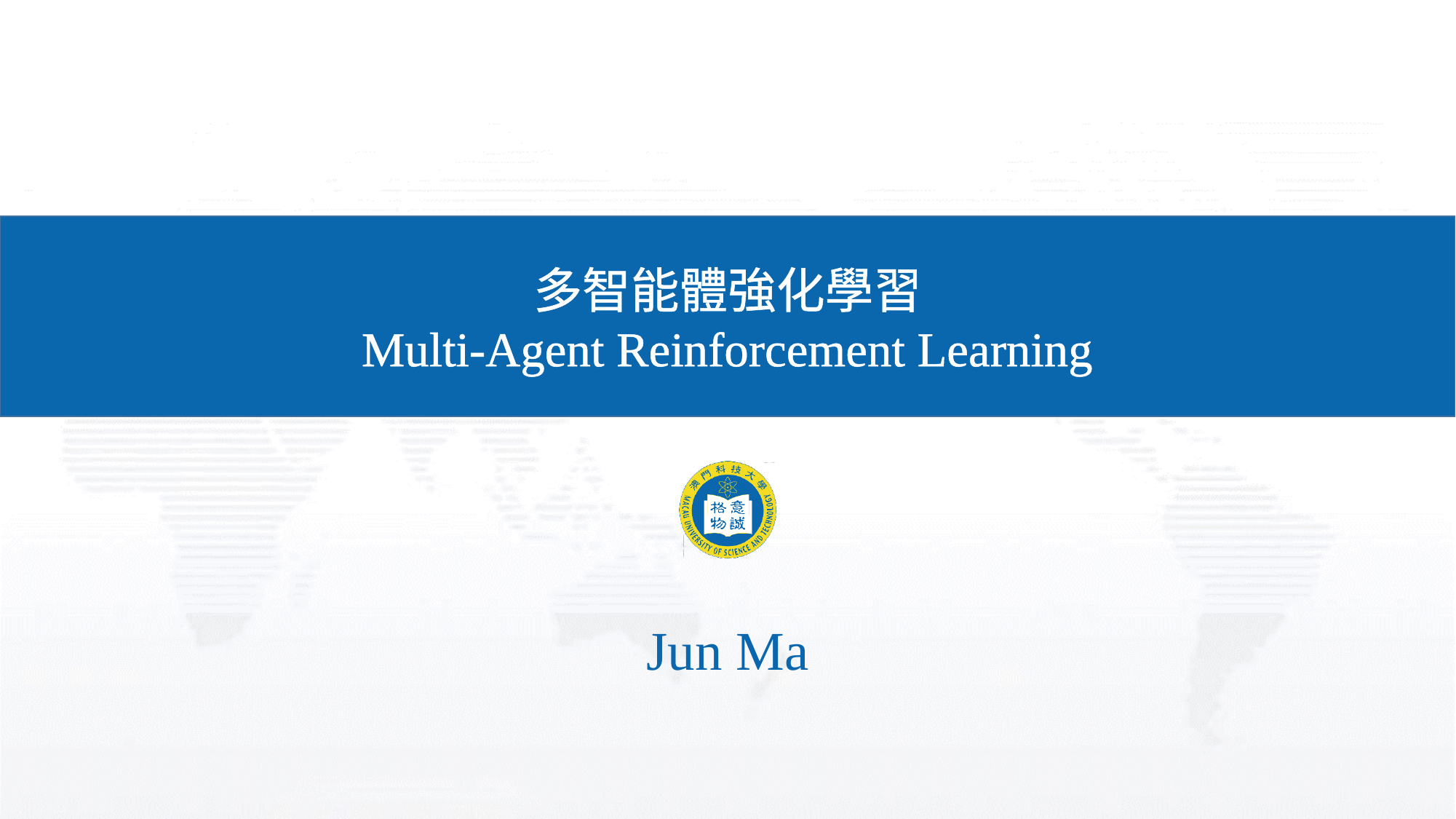

1
多智能體強化學習
Multi-Agent Reinforcement Learning
Jun Ma